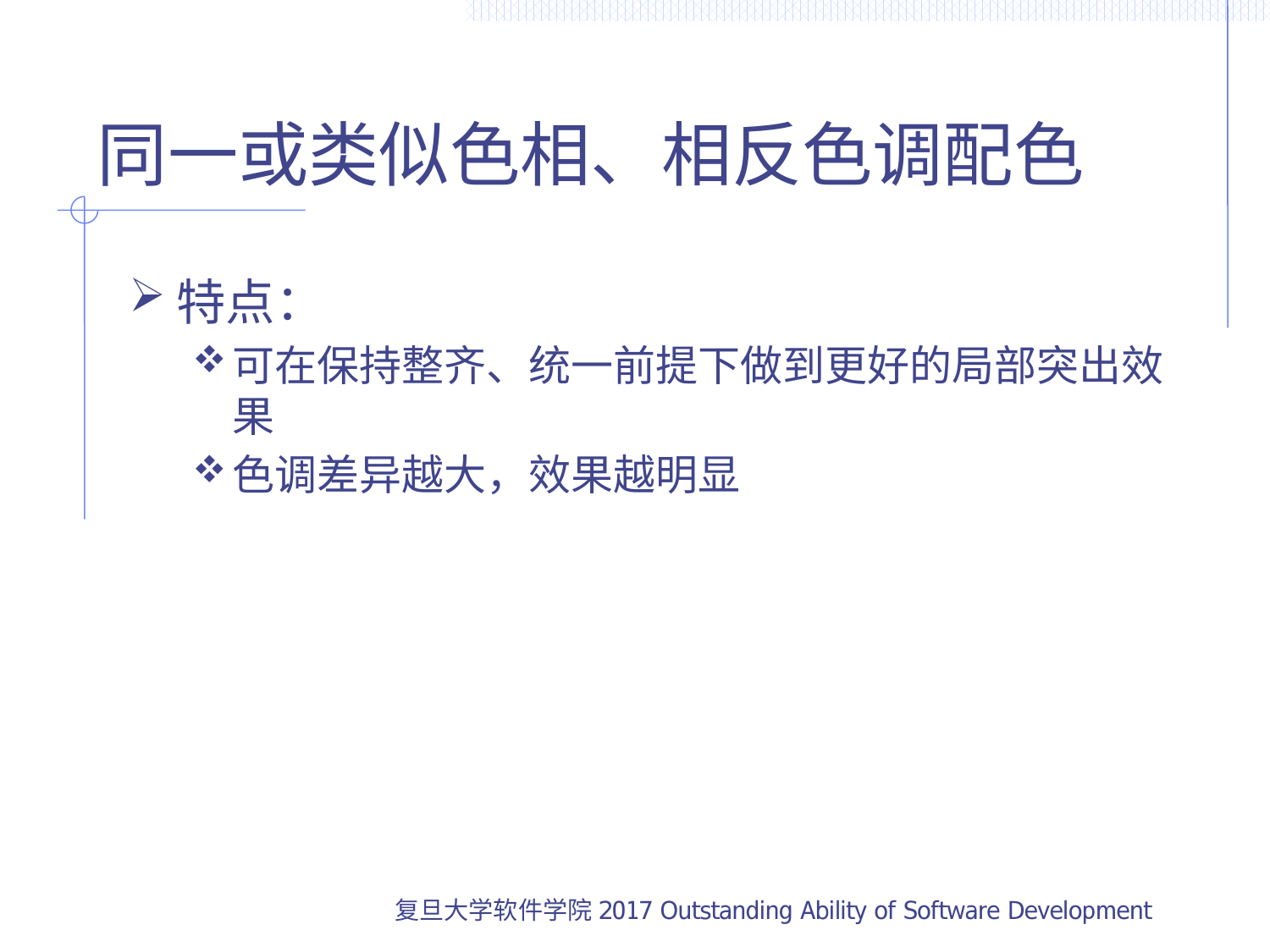

# 同一或类似色相、相反色调配色
特点：
可在保持整齐、统一前提下做到更好的局部突出效果
色调差异越大，效果越明显